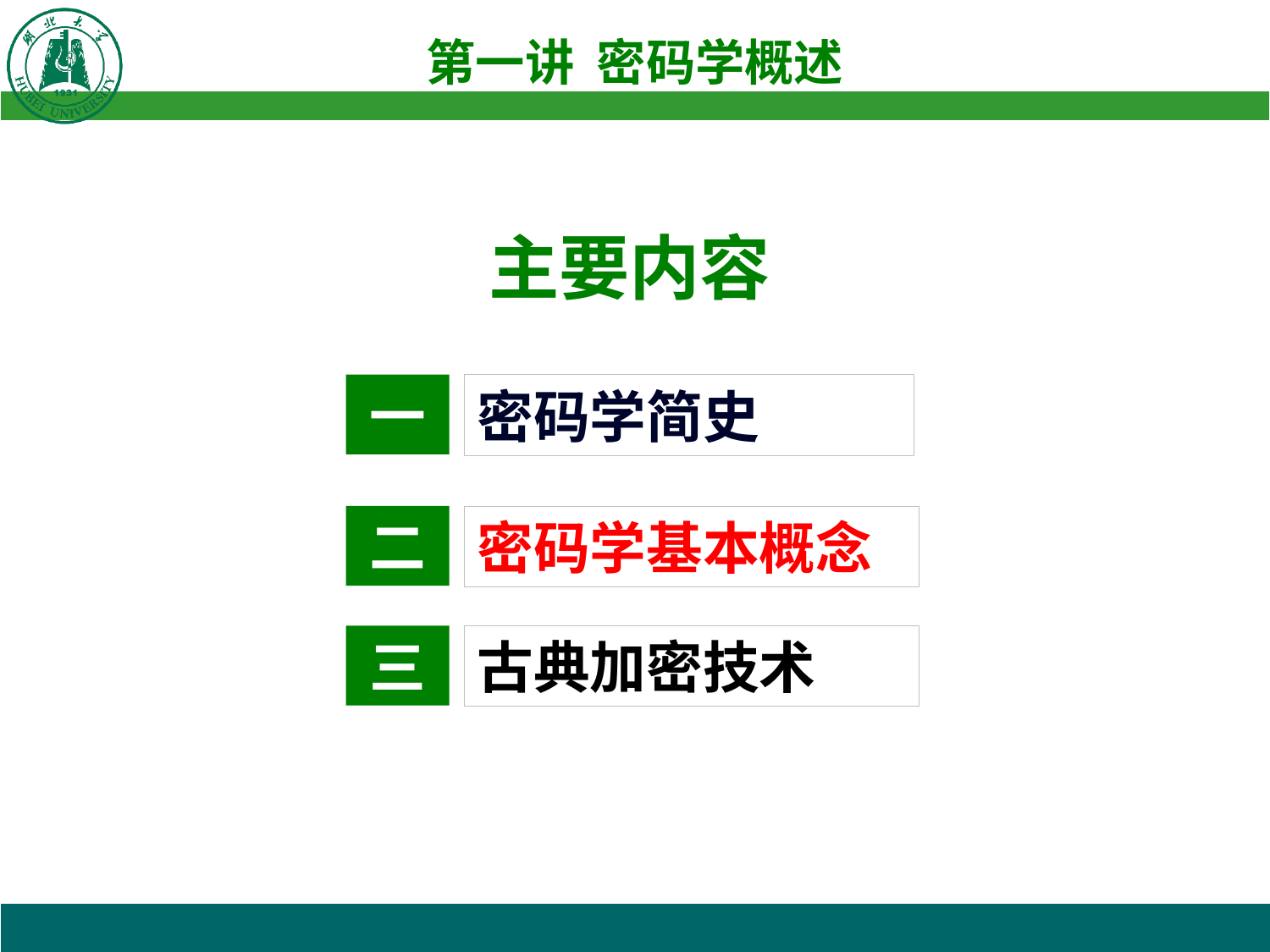

主要内容
一
密码学简史
二
密码学基本概念
三
古典加密技术